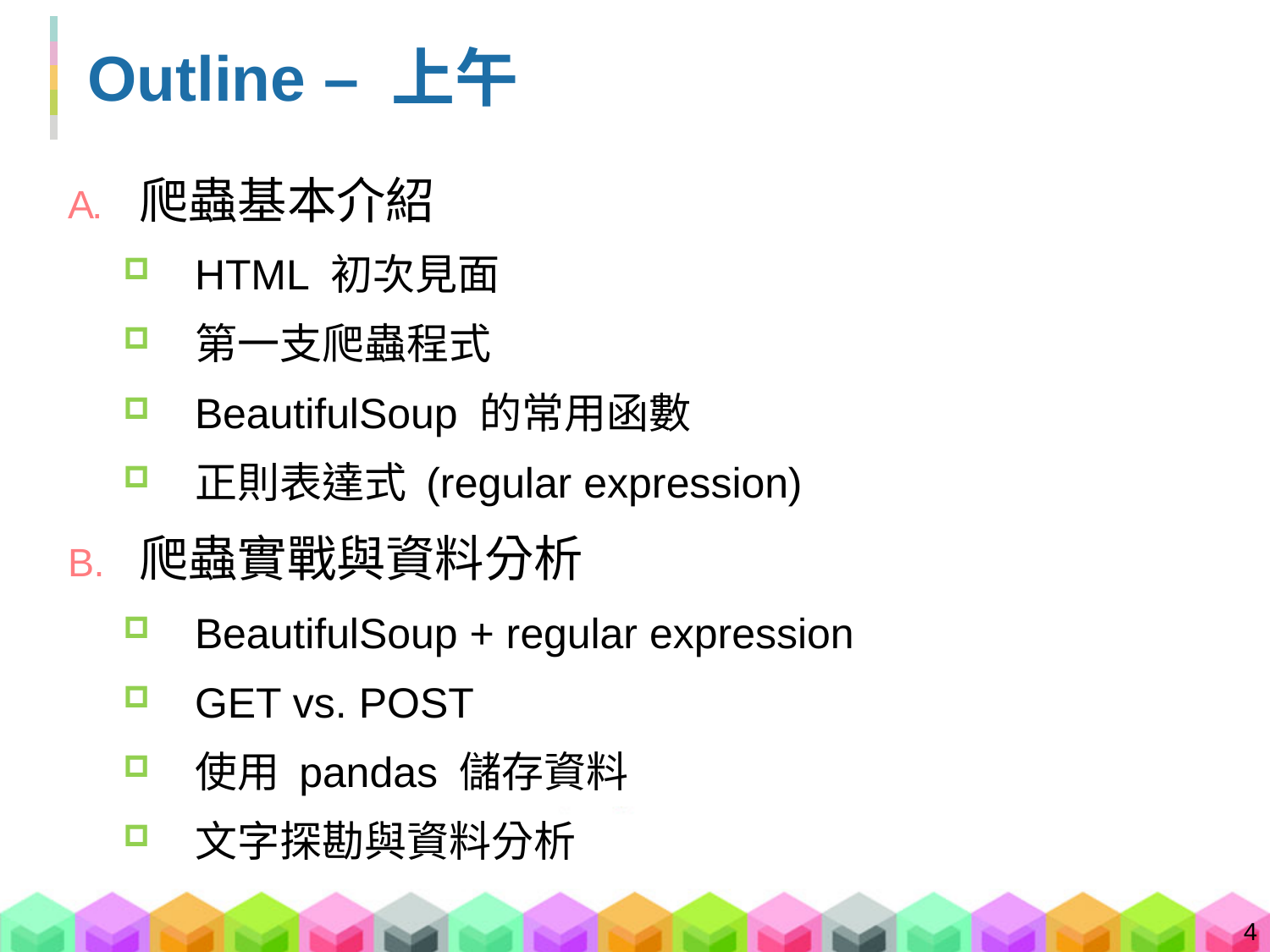

# Outline – 上午
爬蟲基本介紹
HTML 初次見面
第一支爬蟲程式
BeautifulSoup 的常用函數
正則表達式 (regular expression)
爬蟲實戰與資料分析
BeautifulSoup + regular expression
GET vs. POST
使用 pandas 儲存資料
文字探勘與資料分析
4